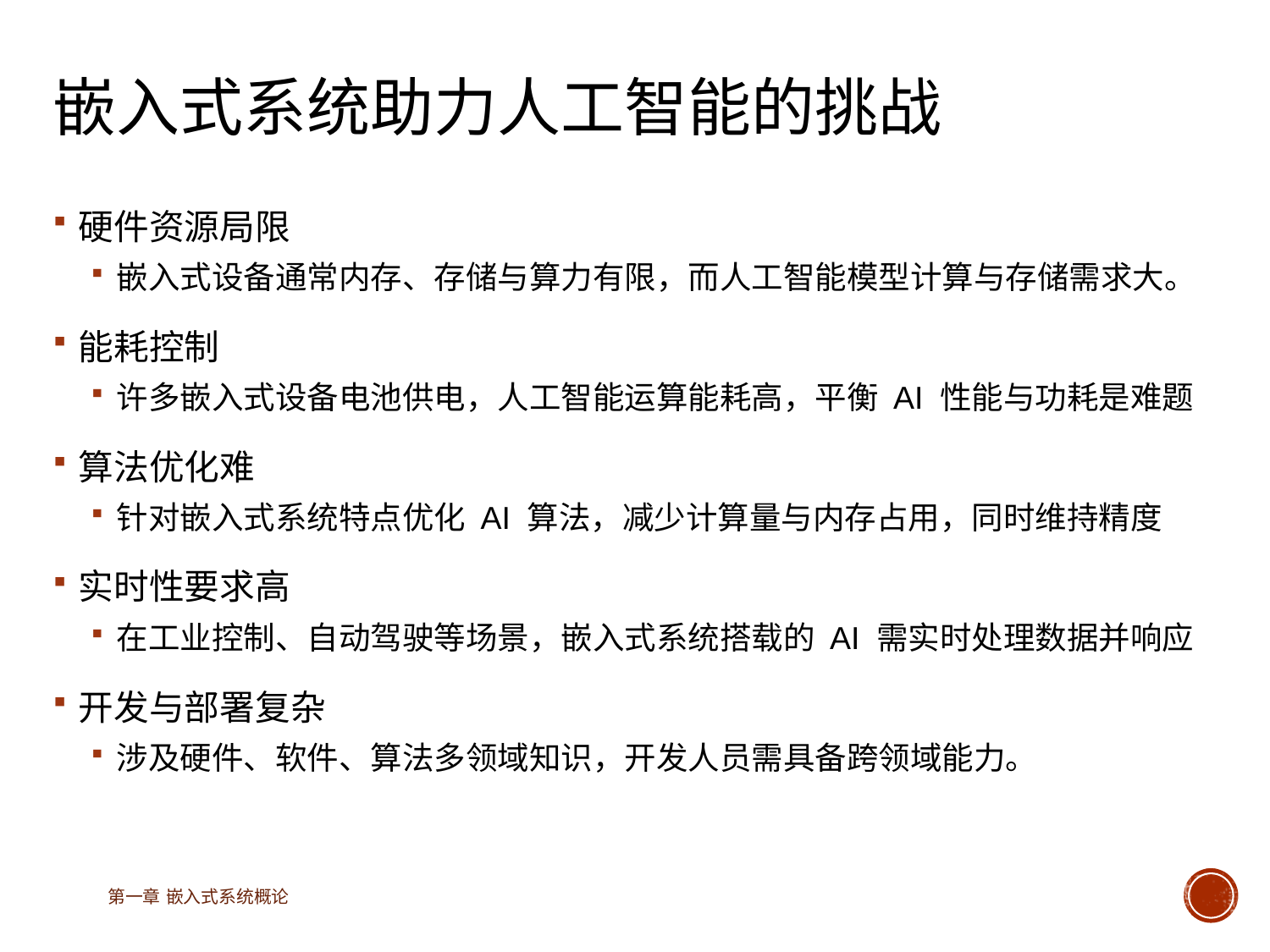

# 嵌入式系统助力人工智能的挑战
硬件资源局限
嵌入式设备通常内存、存储与算力有限，而人工智能模型计算与存储需求大。
能耗控制
许多嵌入式设备电池供电，人工智能运算能耗高，平衡 AI 性能与功耗是难题
算法优化难
针对嵌入式系统特点优化 AI 算法，减少计算量与内存占用，同时维持精度
实时性要求高
在工业控制、自动驾驶等场景，嵌入式系统搭载的 AI 需实时处理数据并响应
开发与部署复杂
涉及硬件、软件、算法多领域知识，开发人员需具备跨领域能力。
第一章 嵌入式系统概论

16